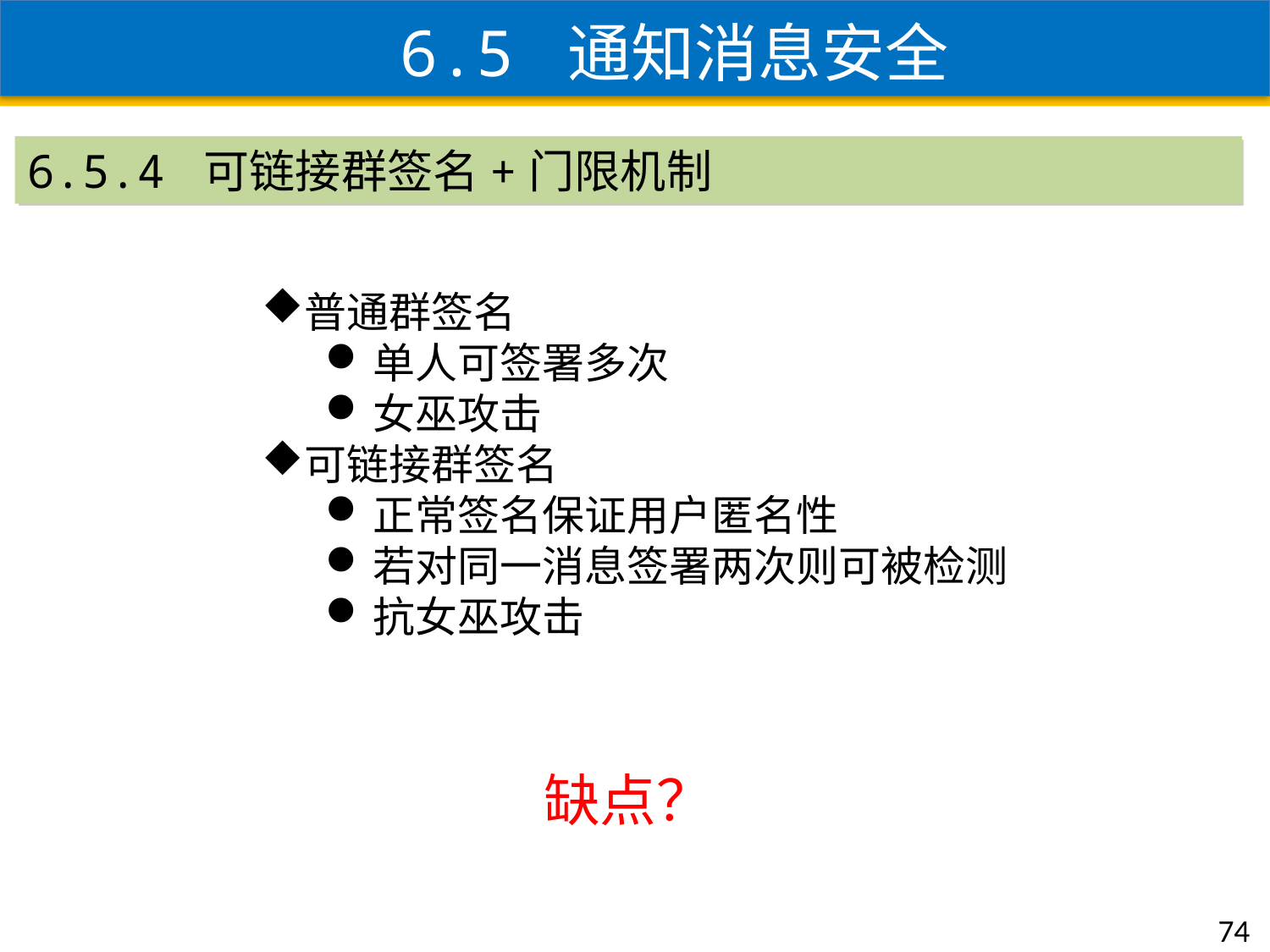

6.5 通知消息安全
6.5.4 可链接群签名+门限机制
普通群签名
单人可签署多次
女巫攻击
可链接群签名
正常签名保证用户匿名性
若对同一消息签署两次则可被检测
抗女巫攻击
缺点？
74